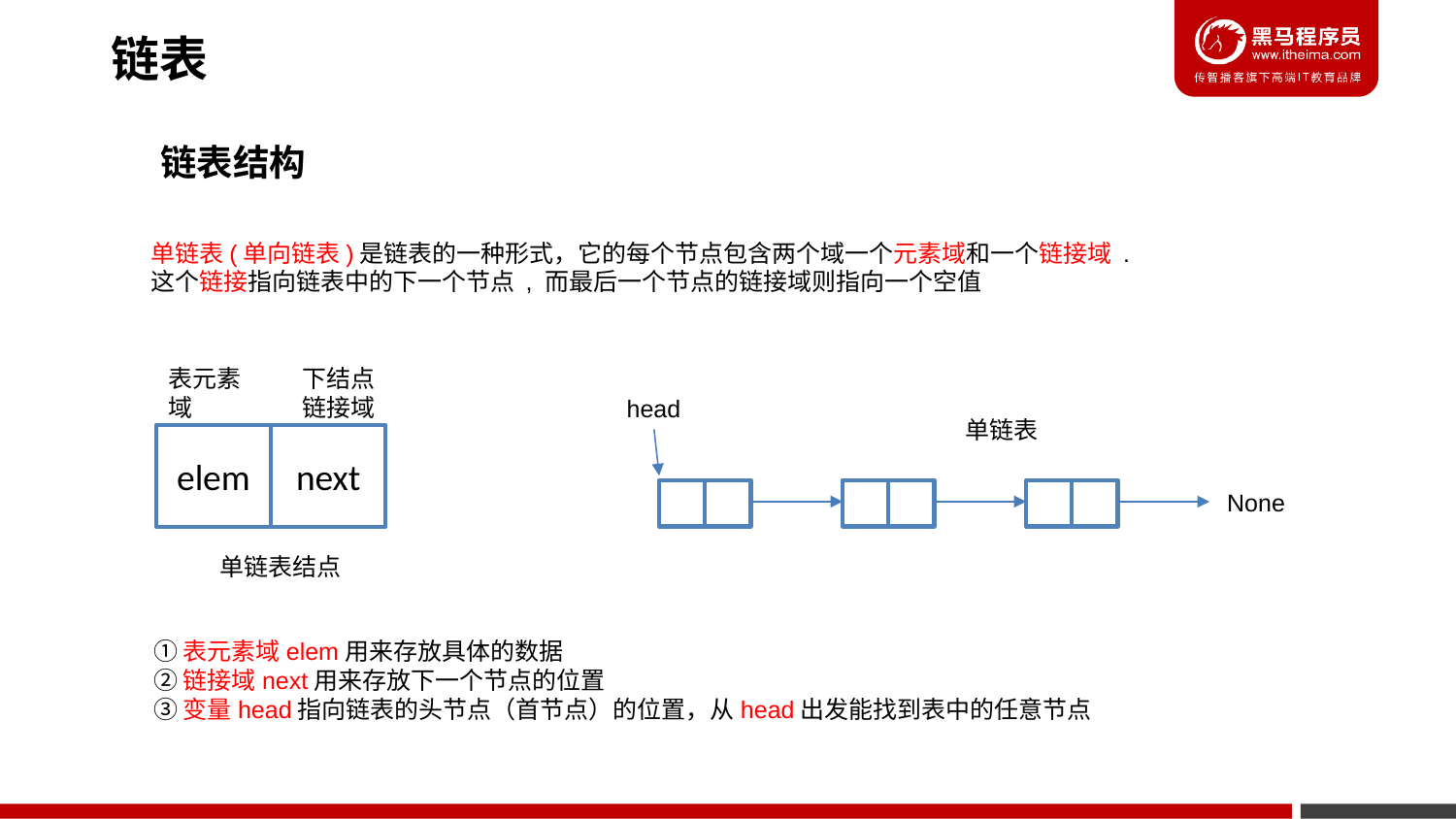

链表
链表结构
单链表(单向链表)是链表的一种形式，它的每个节点包含两个域一个元素域和一个链接域 .
这个链接指向链表中的下一个节点 , 而最后一个节点的链接域则指向一个空值
下结点
链接域
表元素
域
head
单链表
elem
next

None
单链表结点
①表元素域elem用来存放具体的数据
②链接域next用来存放下一个节点的位置
③变量head指向链表的头节点（首节点）的位置，从head出发能找到表中的任意节点